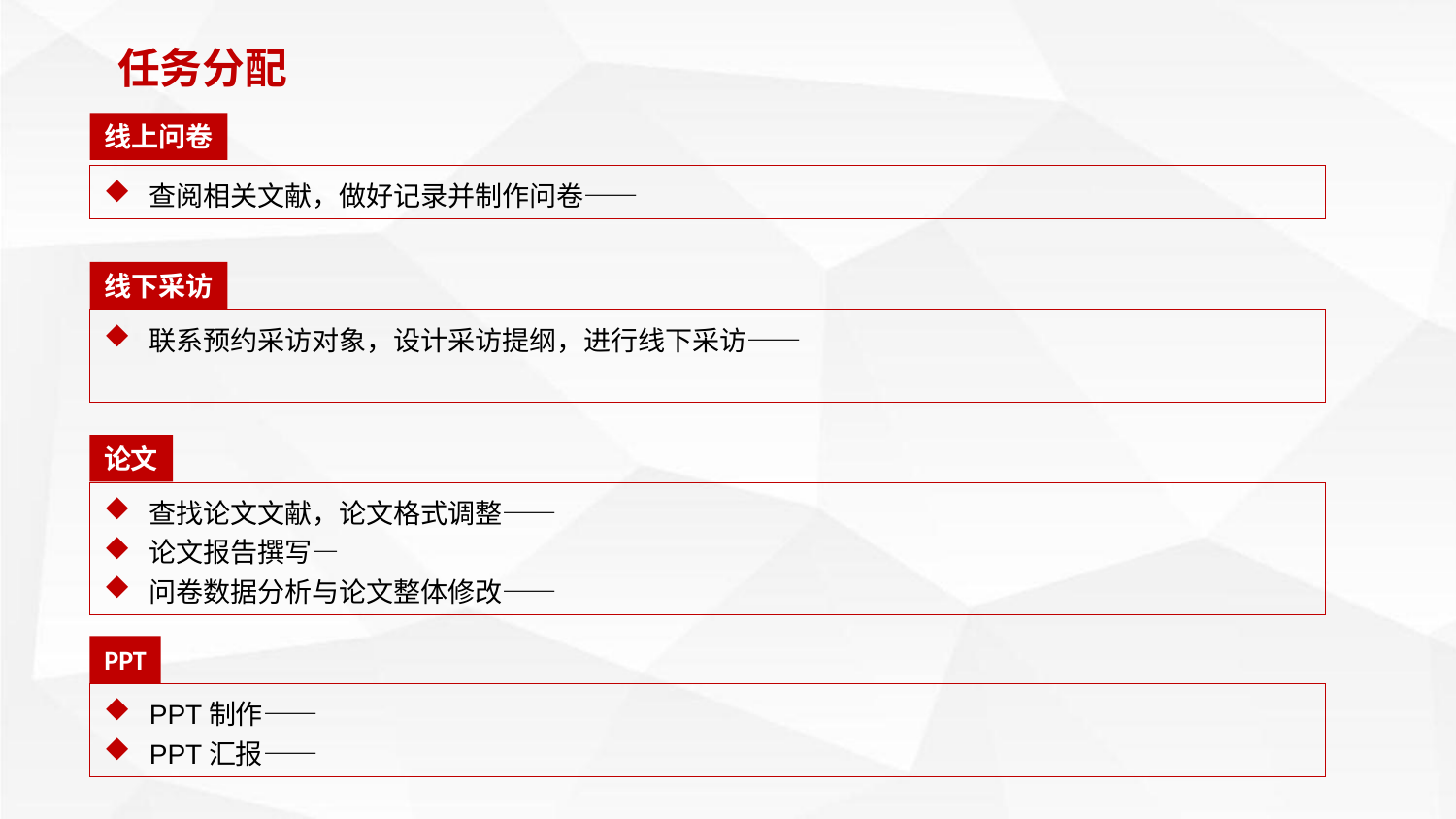

任务分配
线上问卷
查阅相关文献，做好记录并制作问卷——
线下采访
联系预约采访对象，设计采访提纲，进行线下采访——

论文
查找论文文献，论文格式调整——
论文报告撰写—
问卷数据分析与论文整体修改——
PPT
PPT制作——
PPT汇报——